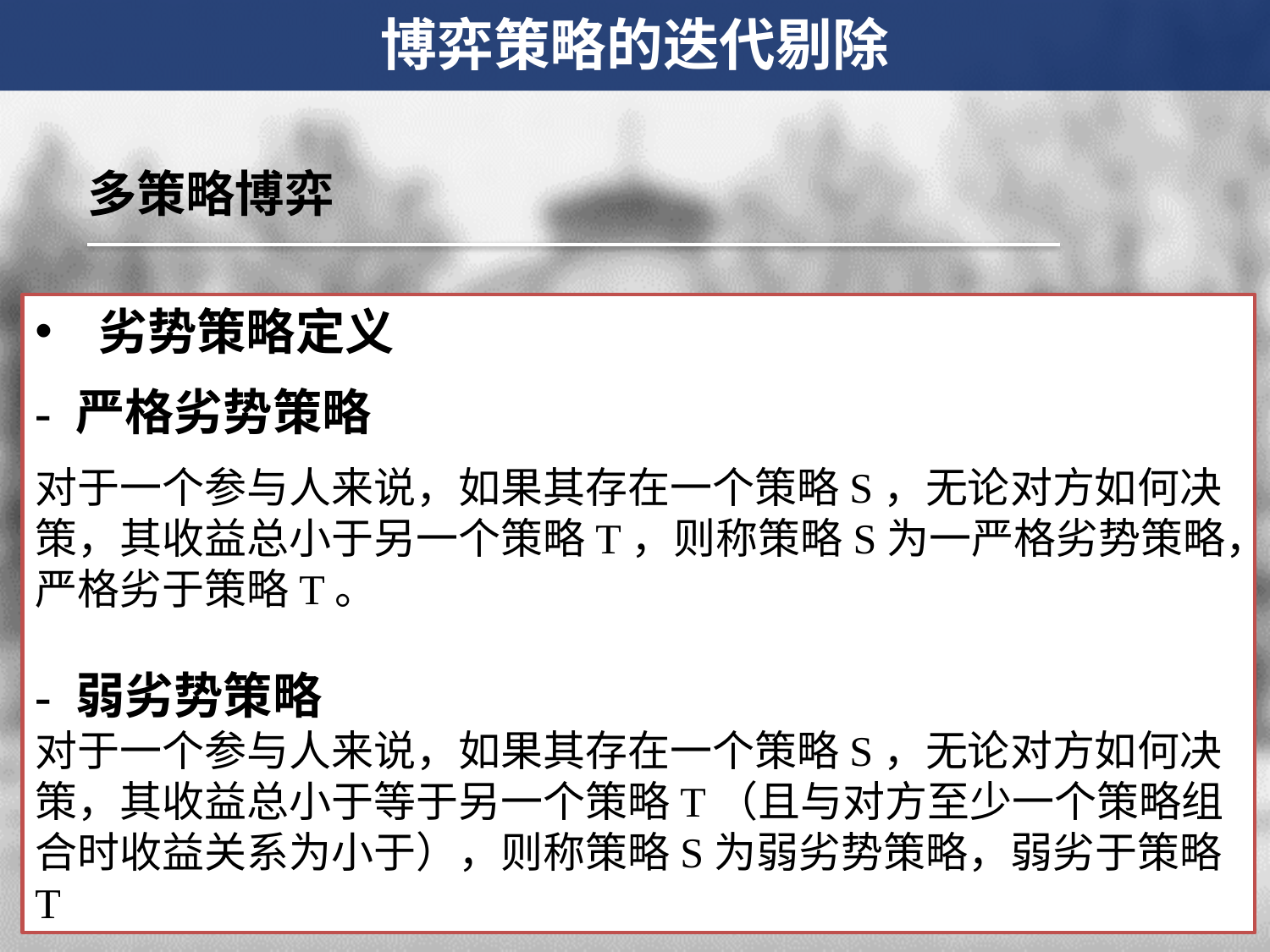

博弈策略的迭代剔除

多策略博弈
劣势策略定义
- 严格劣势策略
对于一个参与人来说，如果其存在一个策略S，无论对方如何决策，其收益总小于另一个策略T，则称策略S为一严格劣势策略，严格劣于策略T。

- 弱劣势策略
对于一个参与人来说，如果其存在一个策略S，无论对方如何决策，其收益总小于等于另一个策略T（且与对方至少一个策略组合时收益关系为小于），则称策略S为弱劣势策略，弱劣于策略T